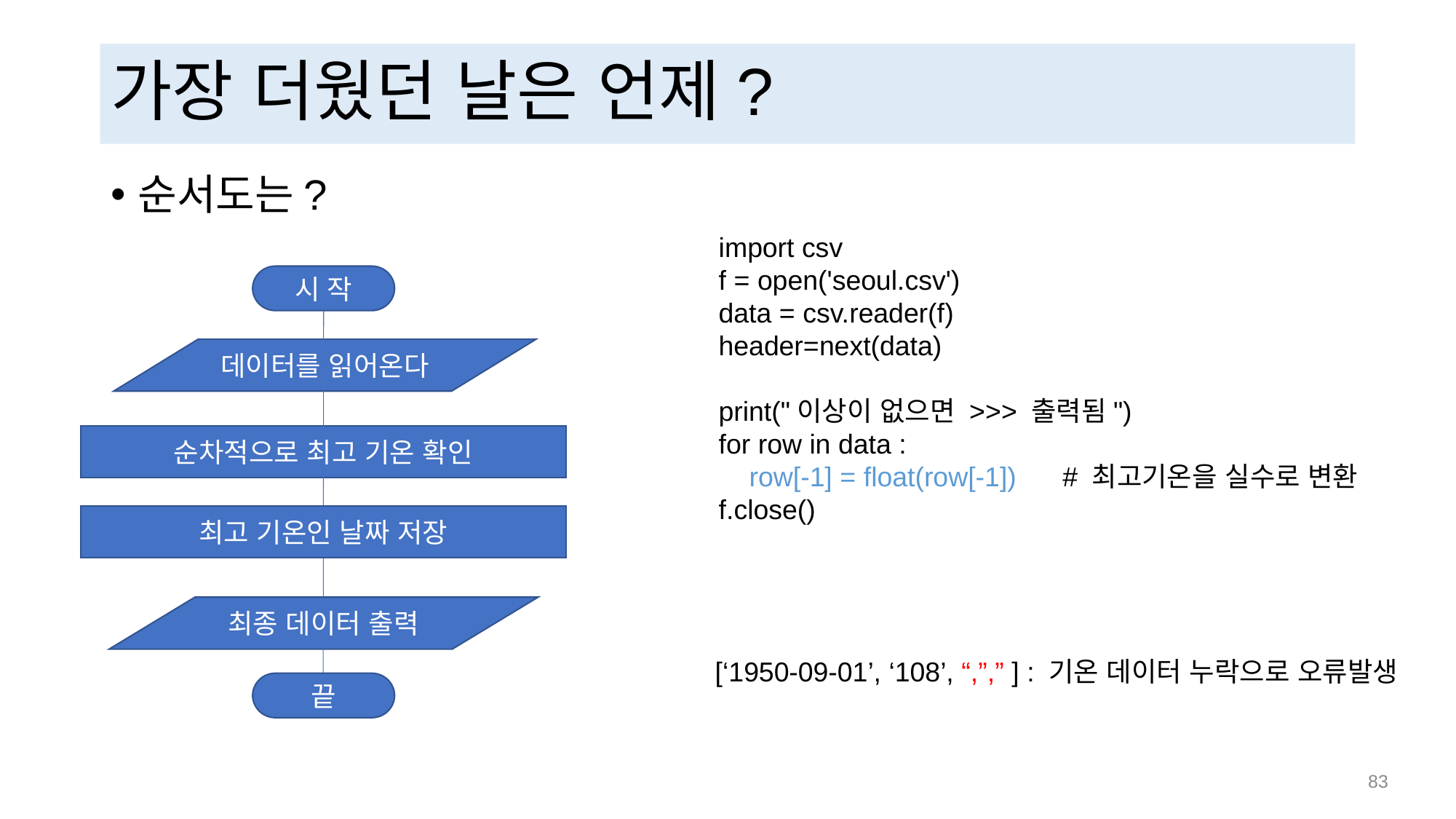

# 가장 더웠던 날은 언제?
순서도는?
import csv
f = open('seoul.csv')
data = csv.reader(f)
header=next(data)

print("이상이 없으면 >>> 출력됨")
for row in data :
    row[-1] = float(row[-1])      # 최고기온을 실수로 변환
f.close()
시 작
데이터를 읽어온다
순차적으로 최고 기온 확인
최고 기온인 날짜 저장
최종 데이터 출력
[‘1950-09-01’, ‘108’, “,”,” ] : 기온 데이터 누락으로 오류발생
끝

 83